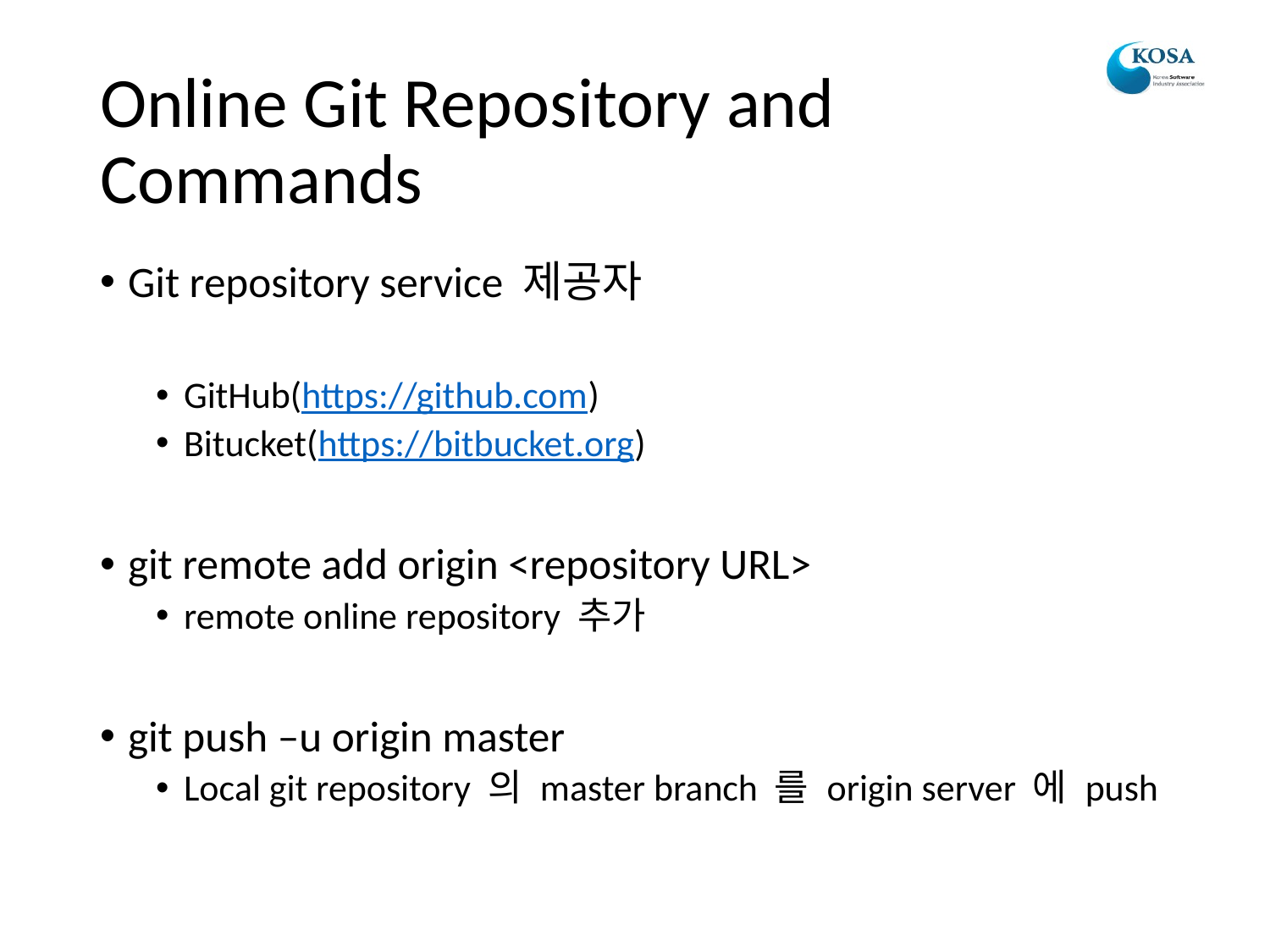

# Online Git Repository and Commands
Git repository service 제공자

GitHub(https://github.com)
Bitucket(https://bitbucket.org)

git remote add origin <repository URL>
remote online repository 추가

git push –u origin master
Local git repository 의 master branch 를 origin server 에 push